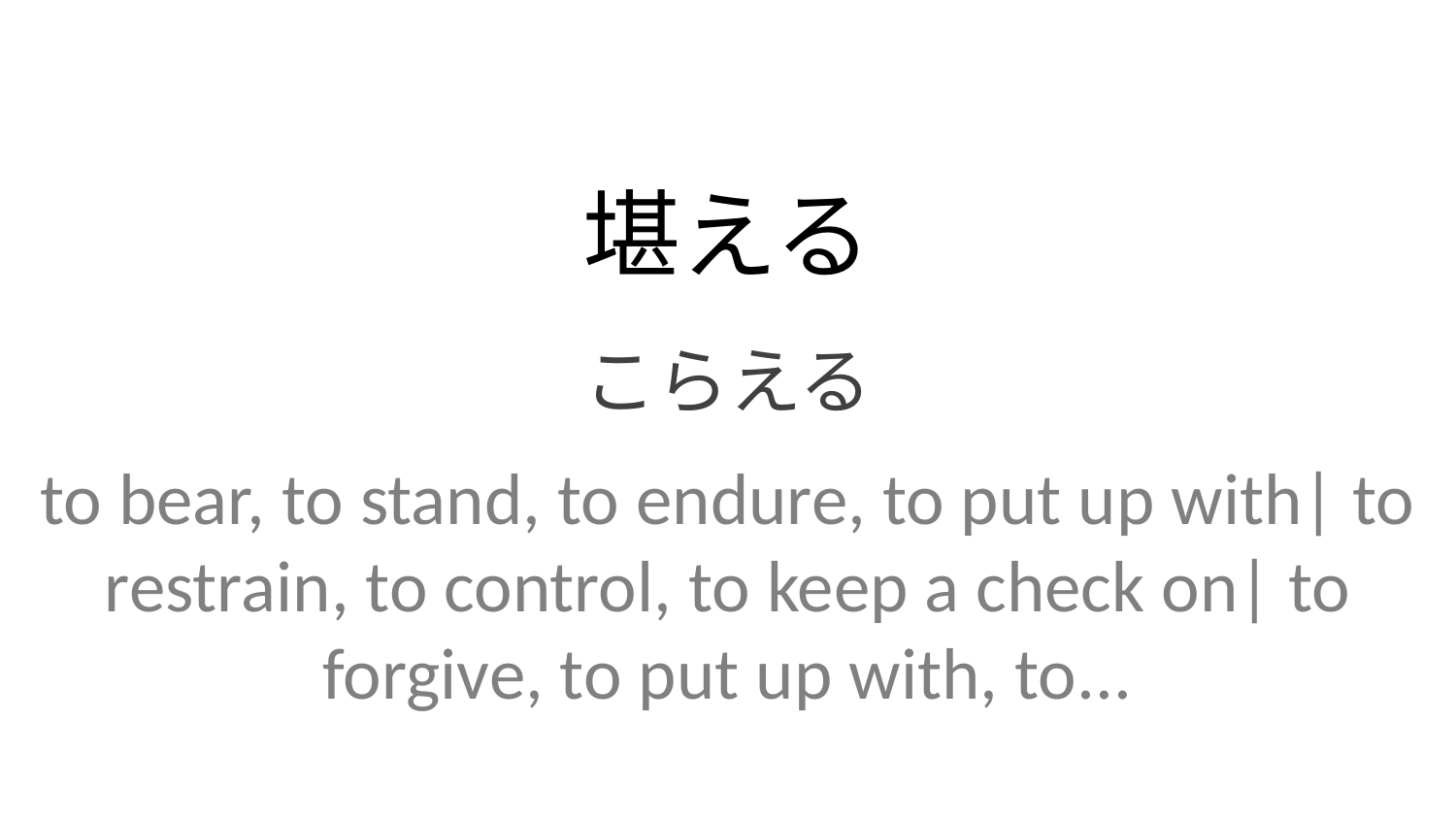

堪える

こらえる
to bear, to stand, to endure, to put up with| to restrain, to control, to keep a check on| to forgive, to put up with, to...